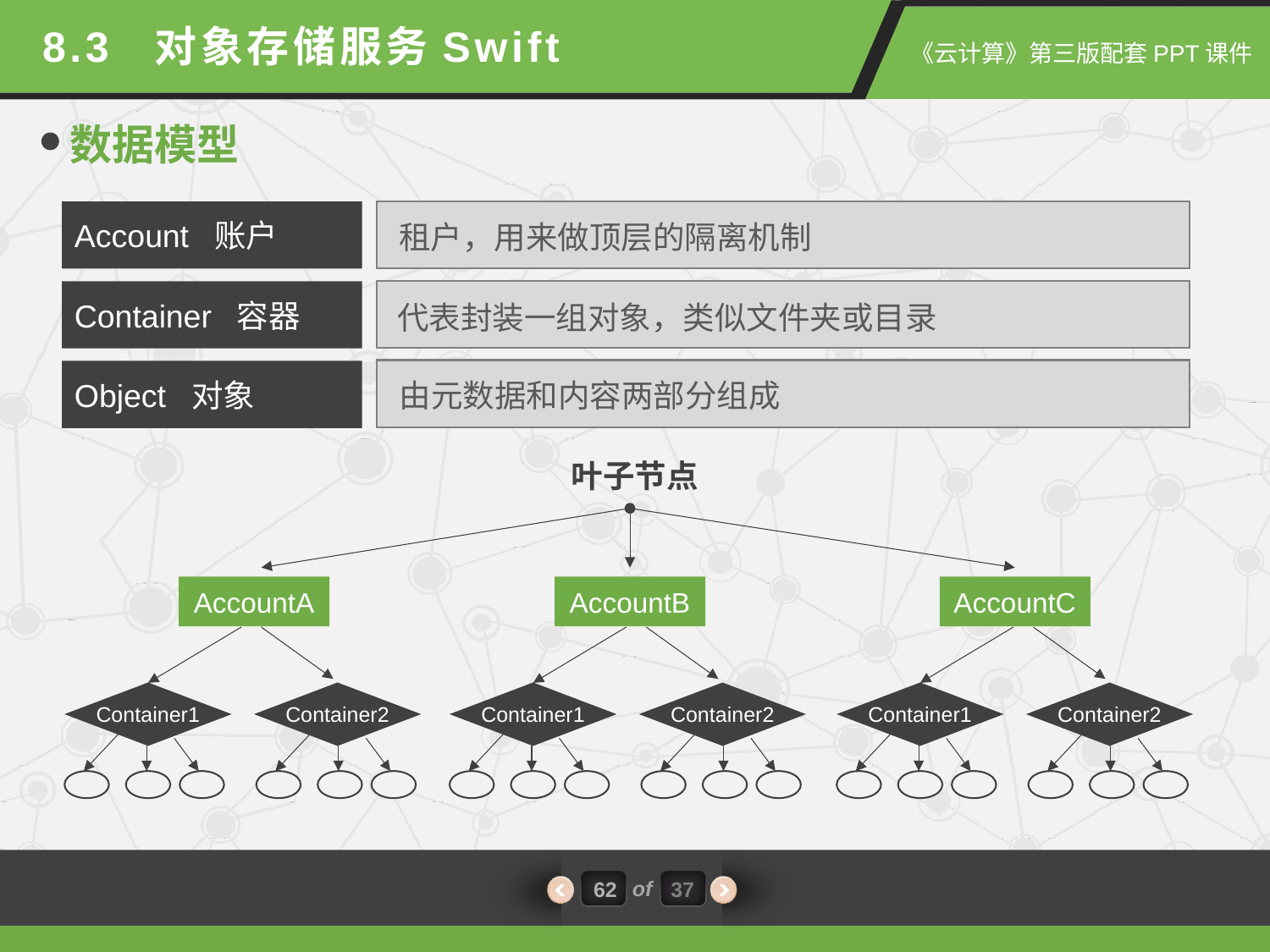

8.3  对象存储服务Swift
数据模型

Account  账户

租户，用来做顶层的隔离机制

Container  容器
代表封装一组对象，类似文件夹或目录

Object  对象
由元数据和内容两部分组成
叶子节点
AccountA
AccountB
AccountC

Container1

Container2

Container1

Container2

Container1

Container2

62